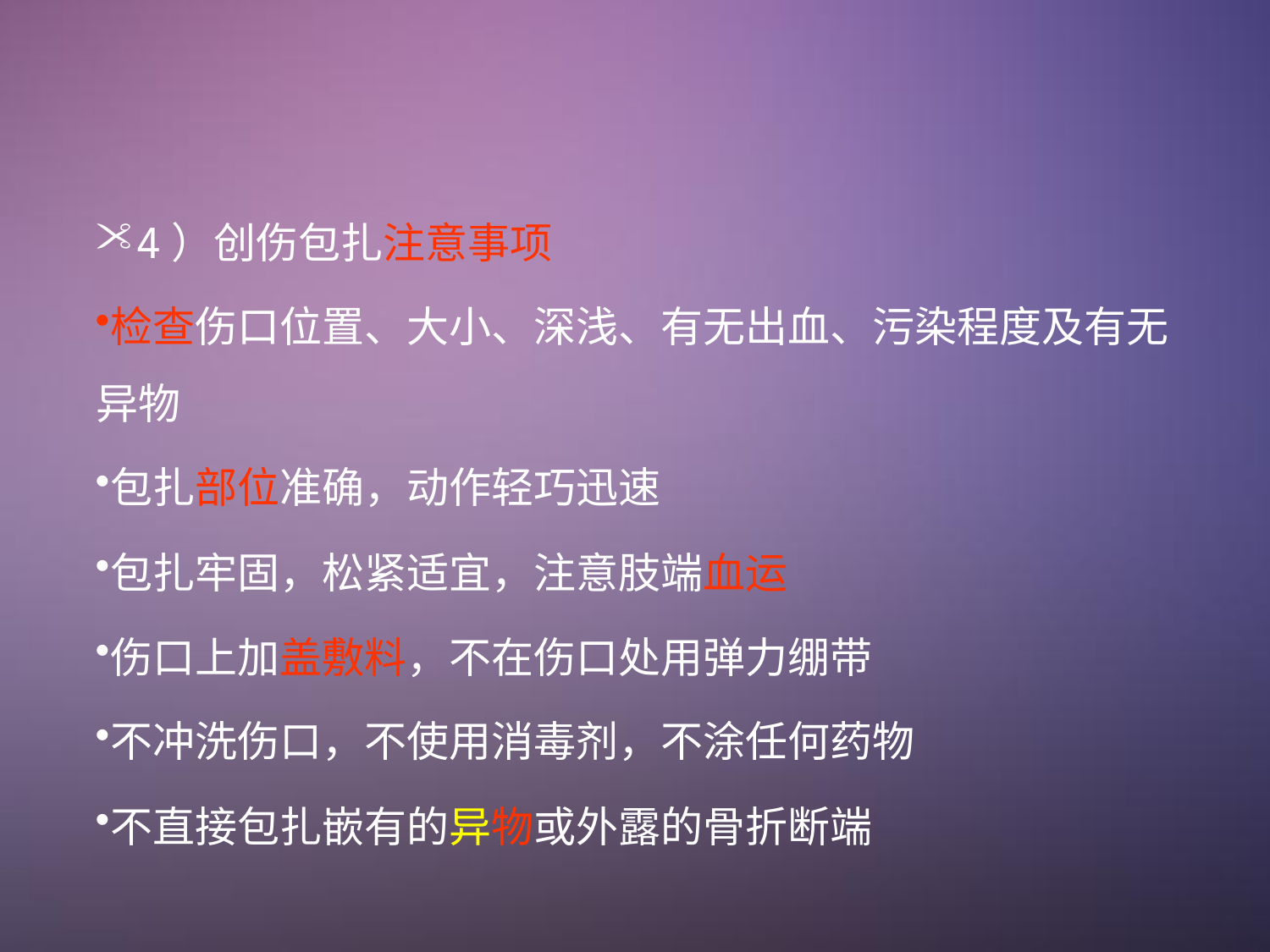

4）创伤包扎注意事项
检查伤口位置、大小、深浅、有无出血、污染程度及有无异物
包扎部位准确，动作轻巧迅速
包扎牢固，松紧适宜，注意肢端血运
伤口上加盖敷料，不在伤口处用弹力绷带
不冲洗伤口，不使用消毒剂，不涂任何药物
不直接包扎嵌有的异物或外露的骨折断端